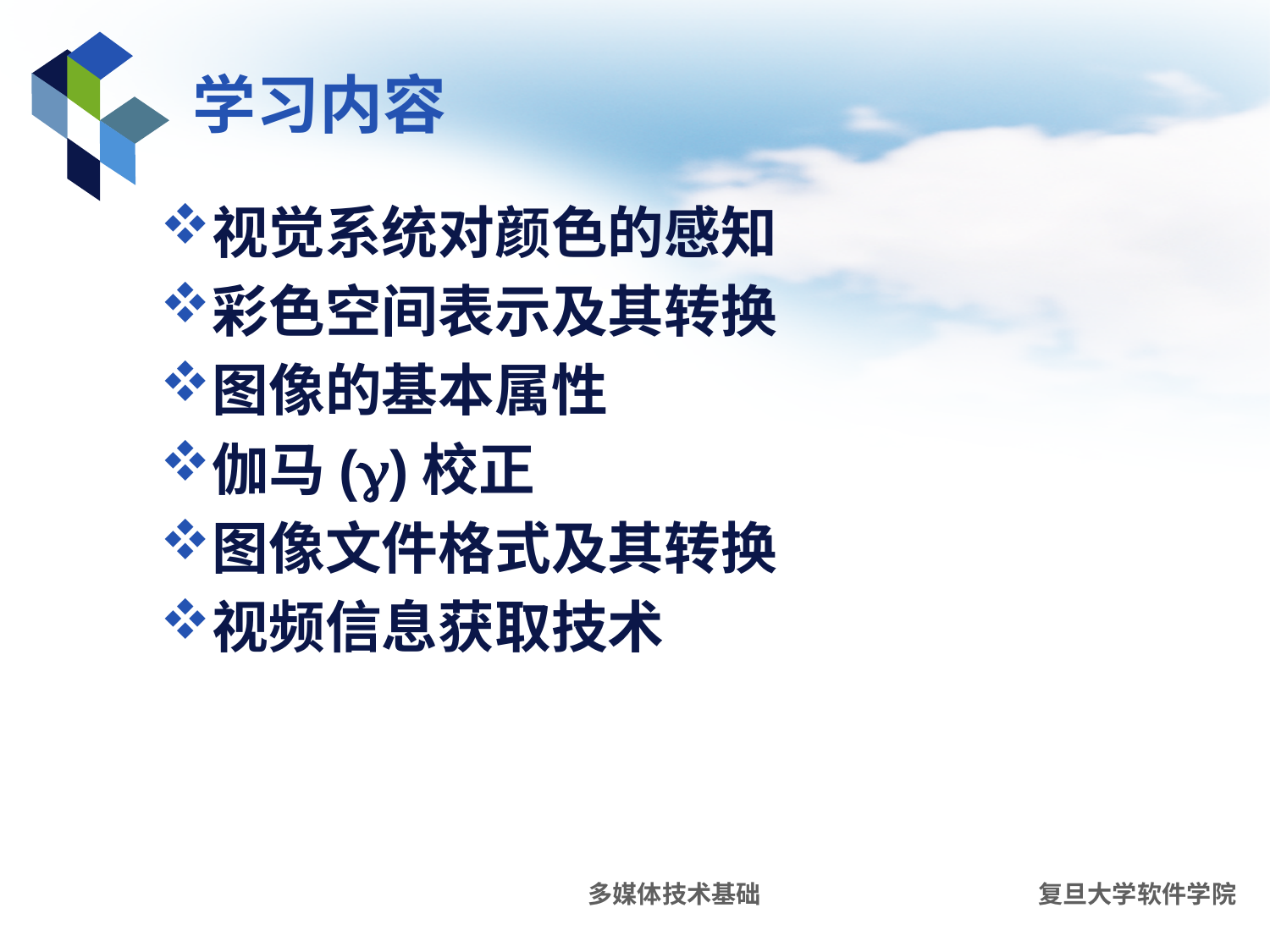

# 学习内容
视觉系统对颜色的感知
彩色空间表示及其转换
图像的基本属性
伽马(γ)校正
图像文件格式及其转换
视频信息获取技术

多媒体技术基础